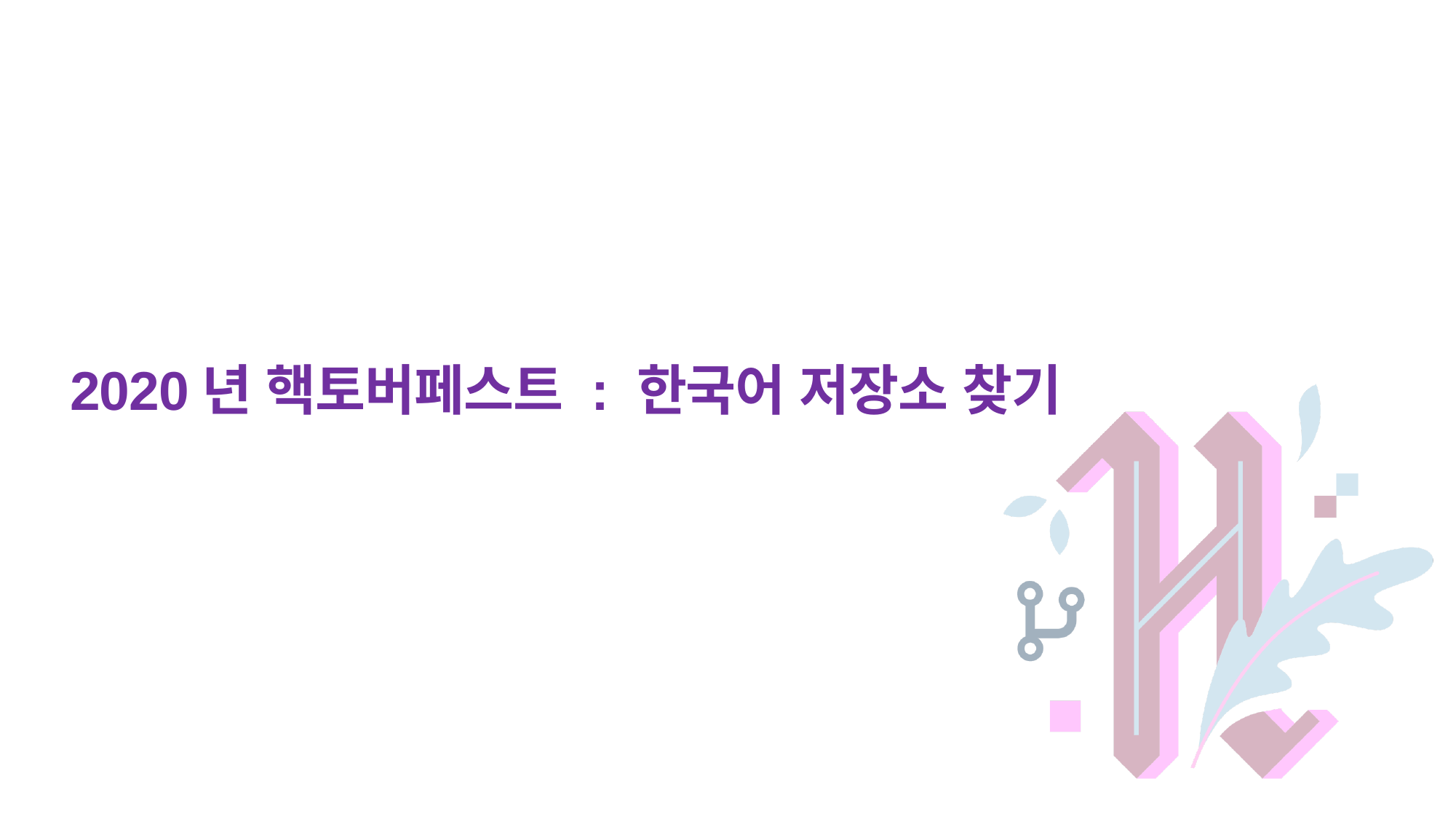

# 2020년 핵토버페스트 : 한국어 저장소 찾기